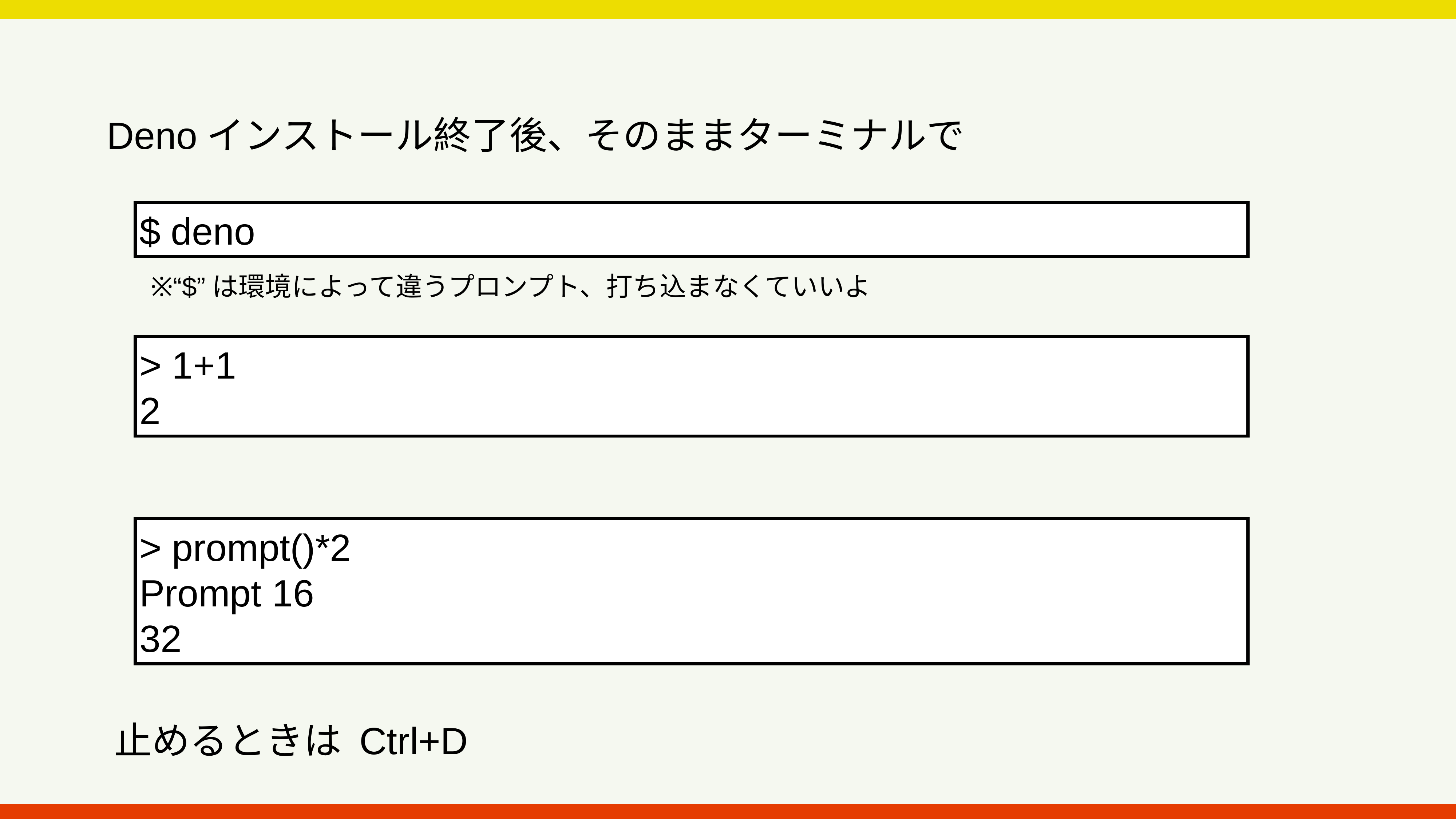

Denoインストール終了後、そのままターミナルで
$ deno
※“$”は環境によって違うプロンプト、打ち込まなくていいよ
> 1+1
2
> prompt()*2
Prompt 16
32
止めるときは Ctrl+D